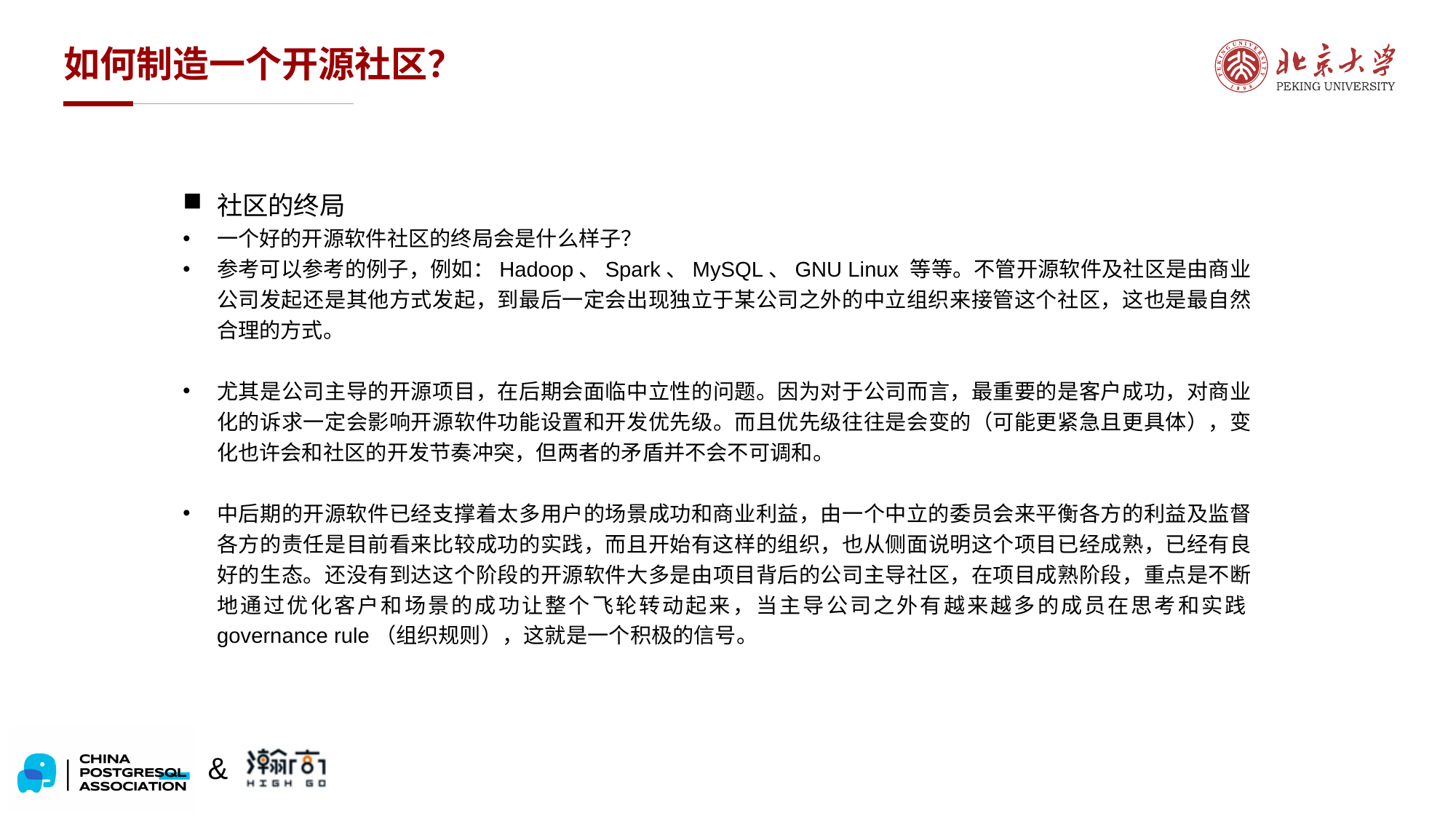

# 如何制造一个开源社区？
社区的终局
一个好的开源软件社区的终局会是什么样子？
参考可以参考的例子，例如：Hadoop、Spark、MySQL、GNU Linux 等等。不管开源软件及社区是由商业公司发起还是其他方式发起，到最后一定会出现独立于某公司之外的中立组织来接管这个社区，这也是最自然合理的方式。

尤其是公司主导的开源项目，在后期会面临中立性的问题。因为对于公司而言，最重要的是客户成功，对商业化的诉求一定会影响开源软件功能设置和开发优先级。而且优先级往往是会变的（可能更紧急且更具体），变化也许会和社区的开发节奏冲突，但两者的矛盾并不会不可调和。

中后期的开源软件已经支撑着太多用户的场景成功和商业利益，由一个中立的委员会来平衡各方的利益及监督各方的责任是目前看来比较成功的实践，而且开始有这样的组织，也从侧面说明这个项目已经成熟，已经有良好的生态。还没有到达这个阶段的开源软件大多是由项目背后的公司主导社区，在项目成熟阶段，重点是不断地通过优化客户和场景的成功让整个飞轮转动起来，当主导公司之外有越来越多的成员在思考和实践governance rule（组织规则），这就是一个积极的信号。